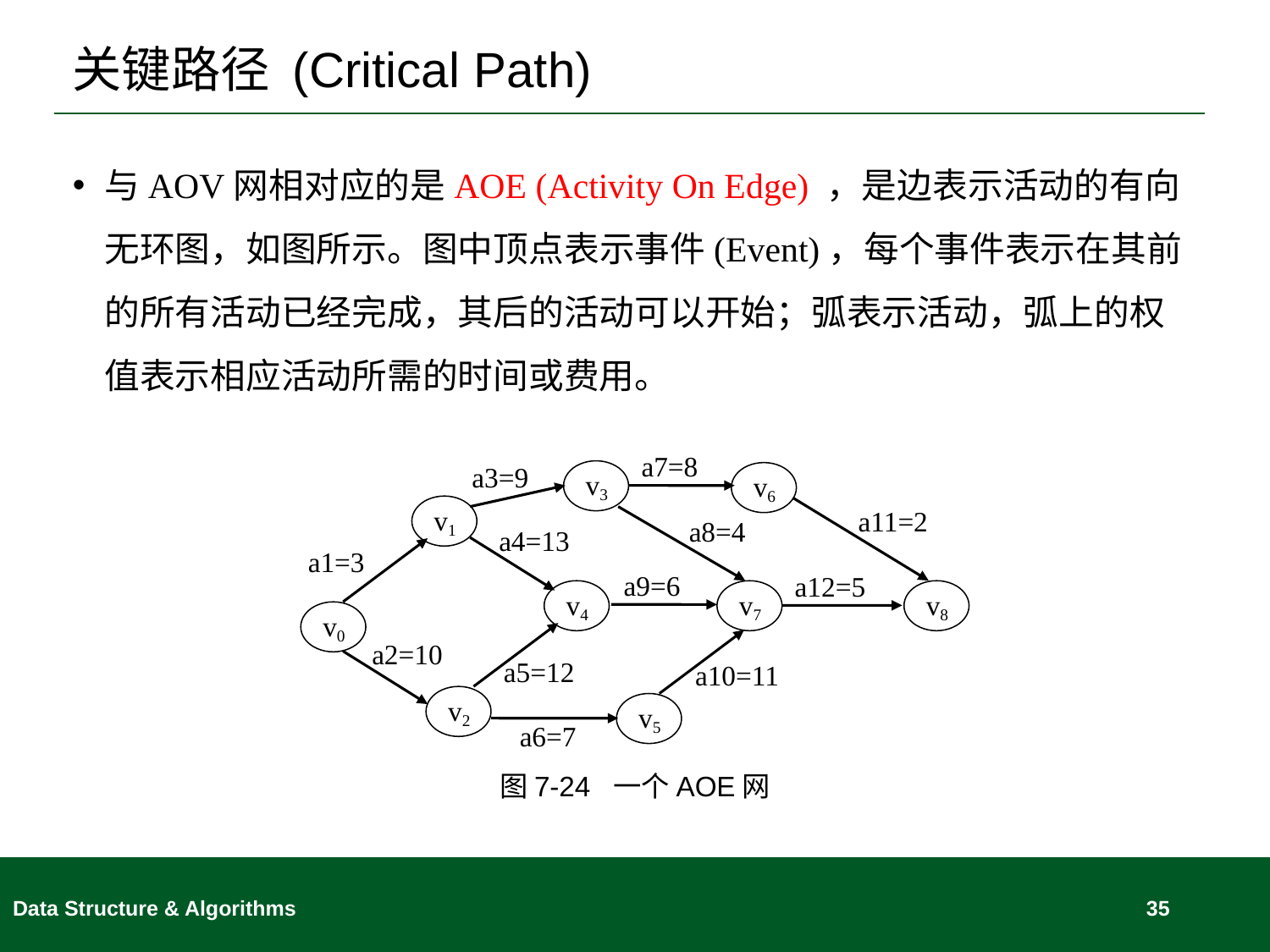

# 关键路径 (Critical Path)
与AOV网相对应的是AOE (Activity On Edge) ，是边表示活动的有向无环图，如图所示。图中顶点表示事件(Event)，每个事件表示在其前的所有活动已经完成，其后的活动可以开始；弧表示活动，弧上的权值表示相应活动所需的时间或费用。

a7=8

a3=9

v3
v6
v1

a11=2

a8=4
a4=13

a1=3

a9=6

a12=5

v4
v7
v8
v0

a5=12

a10=11
a2=10

v2
v5
a6=7

图7-24  一个AOE网
Data Structure & Algorithms
35